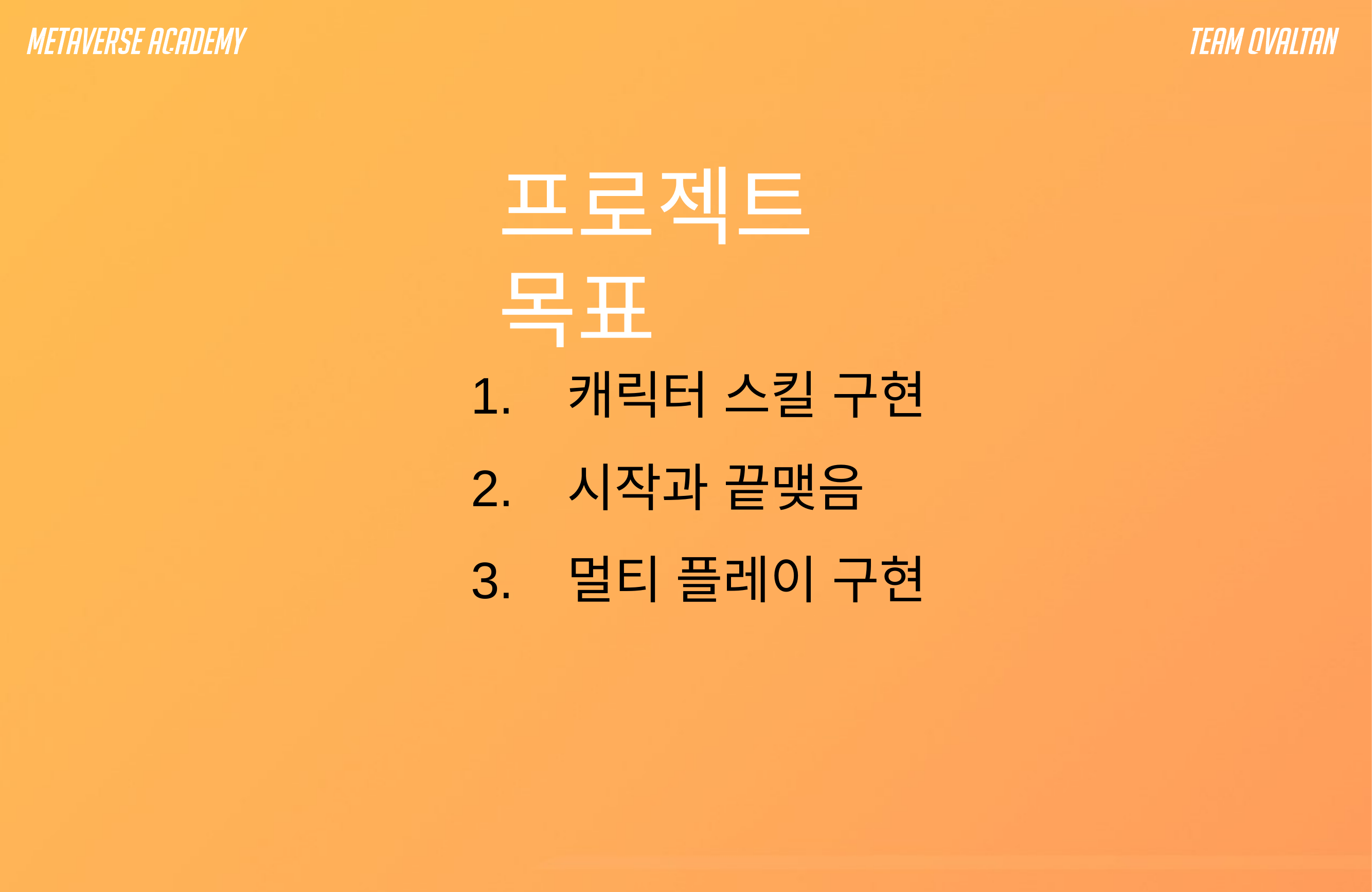

프로젝트 목표
캐릭터 스킬 구현
시작과 끝맺음
멀티 플레이 구현